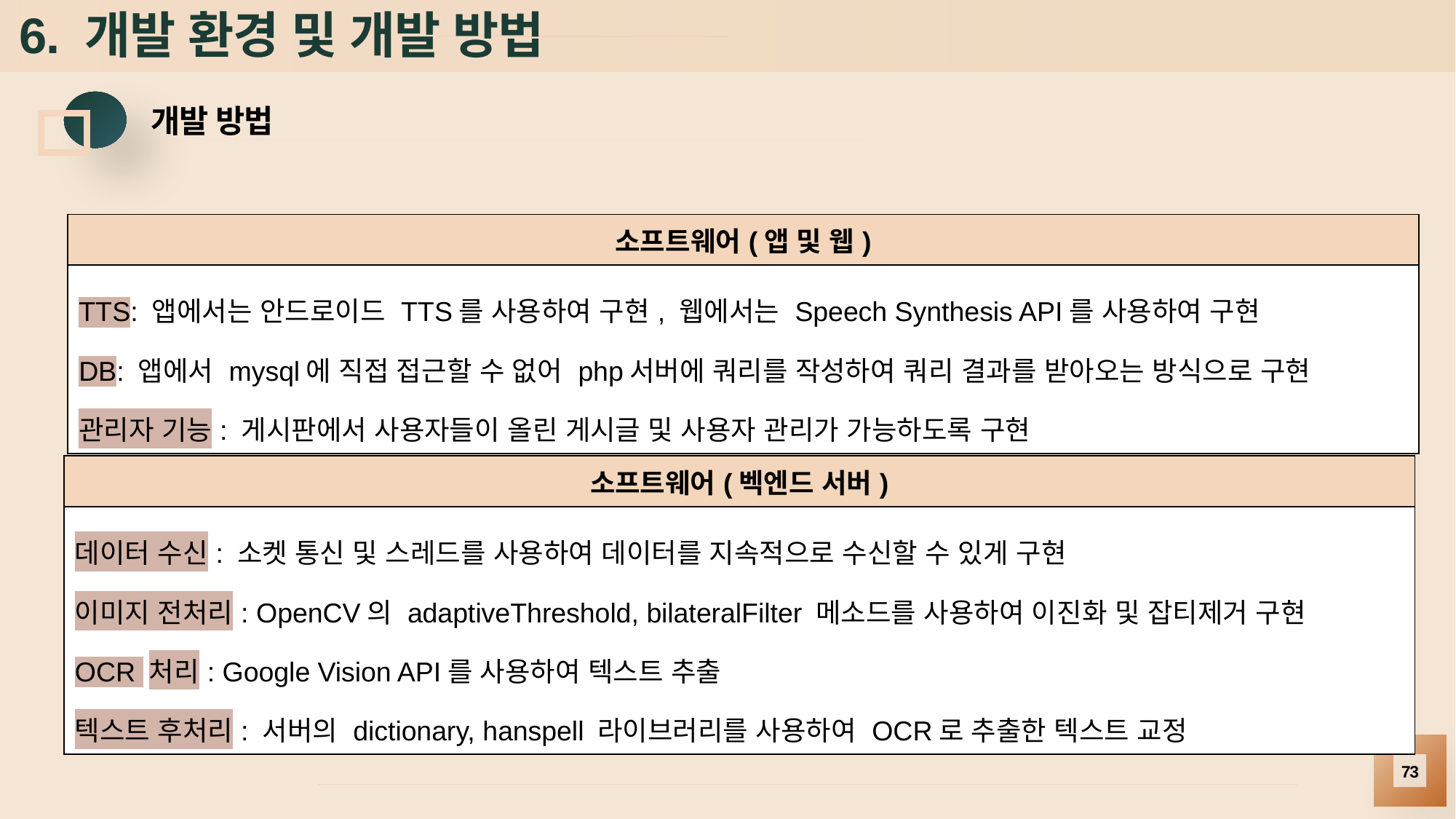

# 6. 개발 환경 및 개발 방법

개발 방법

| 소프트웨어(앱 및 웹) |
| --- |
| TTS: 앱에서는 안드로이드 TTS를 사용하여 구현, 웹에서는 Speech Synthesis API를 사용하여 구현 DB: 앱에서 mysql에 직접 접근할 수 없어 php서버에 쿼리를 작성하여 쿼리 결과를 받아오는 방식으로 구현 관리자 기능: 게시판에서 사용자들이 올린 게시글 및 사용자 관리가 가능하도록 구현 |
| 소프트웨어(벡엔드 서버) |
| --- |
| 데이터 수신: 소켓 통신 및 스레드를 사용하여 데이터를 지속적으로 수신할 수 있게 구현 이미지 전처리: OpenCV의 adaptiveThreshold, bilateralFilter 메소드를 사용하여 이진화 및 잡티제거 구현 OCR 처리: Google Vision API를 사용하여 텍스트 추출 텍스트 후처리: 서버의 dictionary, hanspell 라이브러리를 사용하여 OCR로 추출한 텍스트 교정 |
73